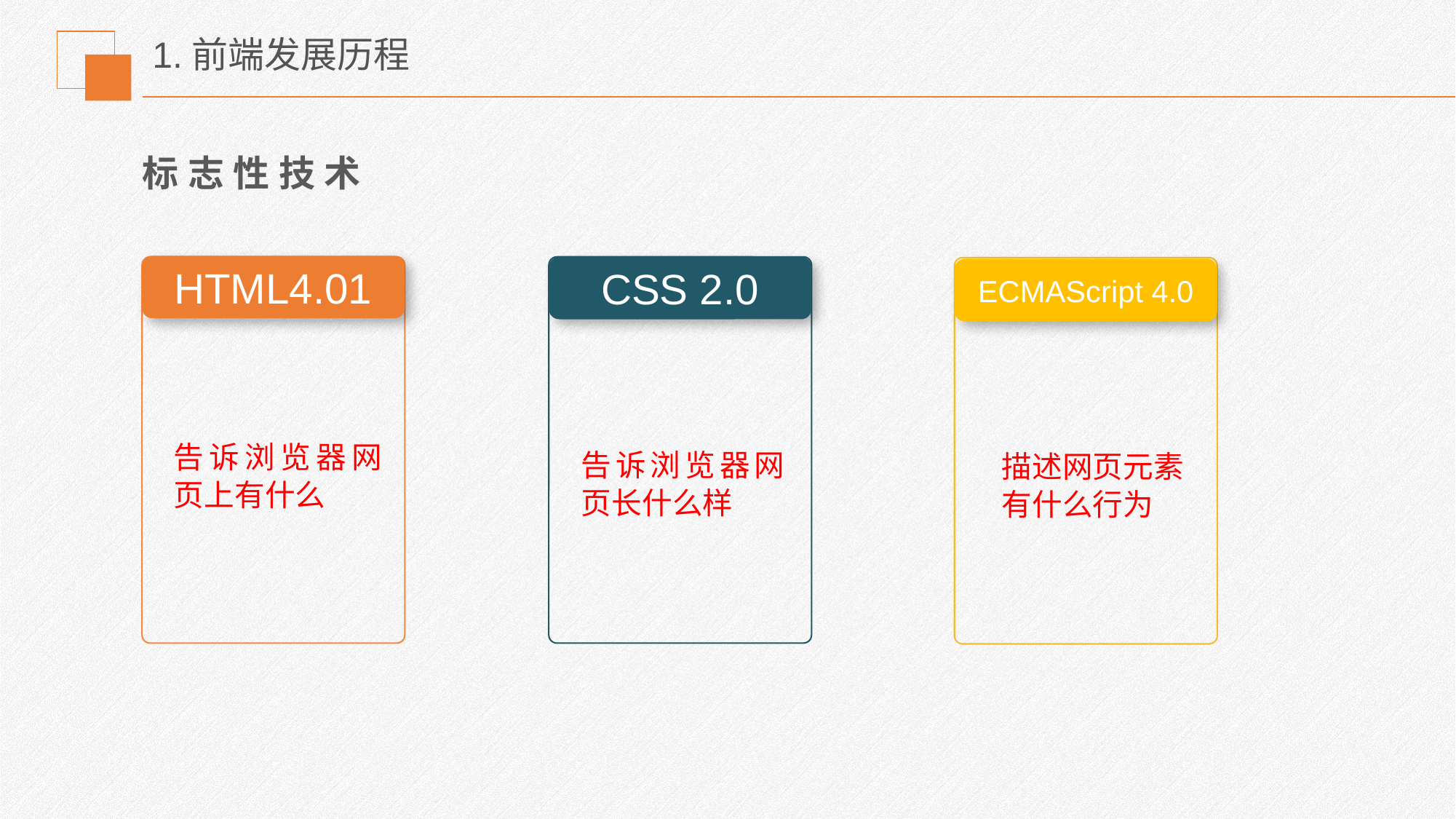

# 1.前端发展历程
标志性技术
HTML4.01

CSS 2.0

ECMAScript 4.0
告诉浏览器网页上有什么
告诉浏览器网页长什么样
描述网页元素有什么行为